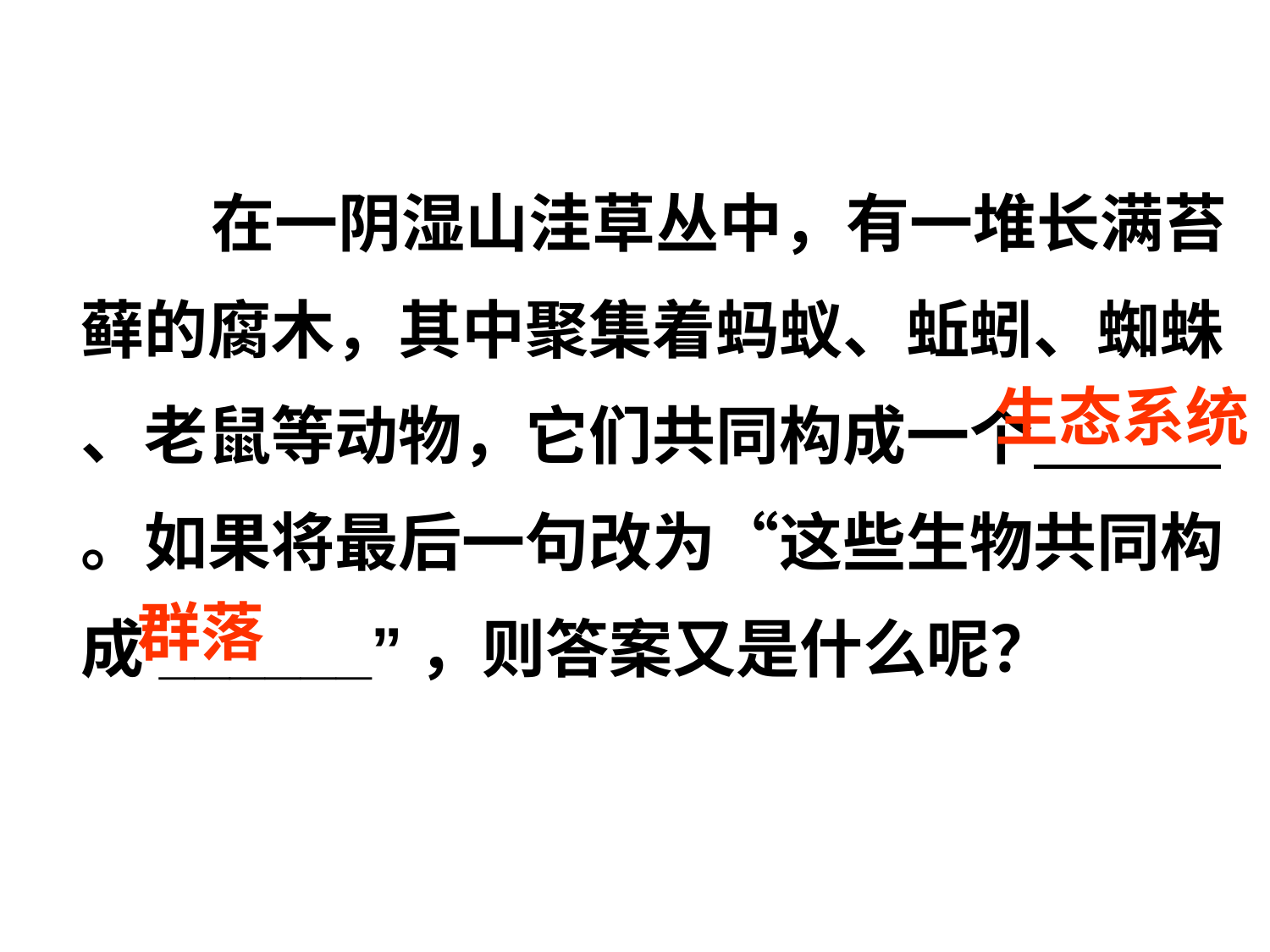

在一阴湿山洼草丛中，有一堆长满苔
藓的腐木，其中聚集着蚂蚁、蚯蚓、蜘蛛
、老鼠等动物，它们共同构成一个
。如果将最后一句改为“这些生物共同构
成______”，则答案又是什么呢？
生态系统
群落